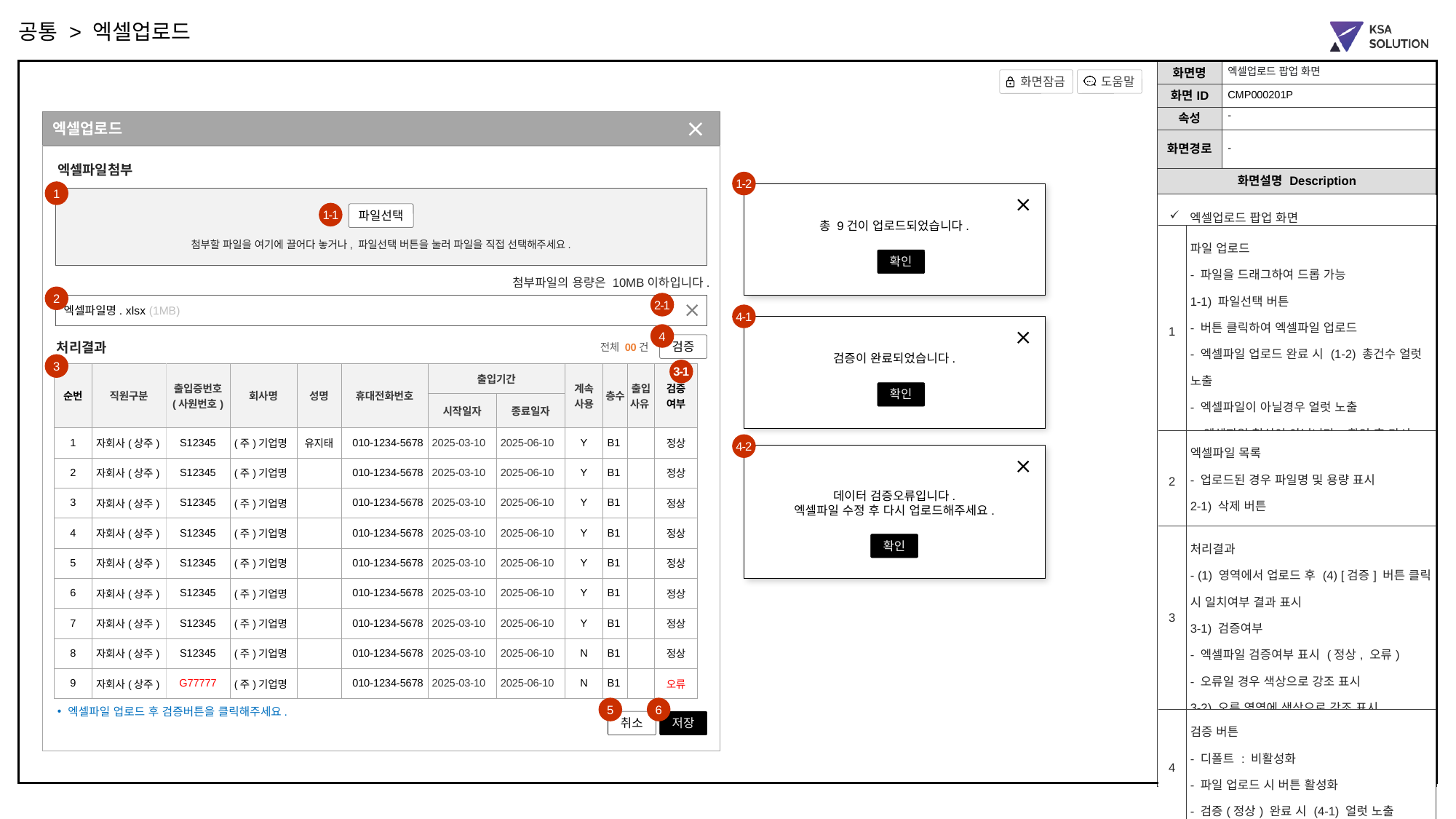

공통 > 엑셀업로드
엑셀업로드 팝업 화면
CMP000201P
-
엑셀업로드

-

엑셀파일첨부
1-2
1
총 9건이 업로드되었습니다.

| 엑셀업로드 팝업 화면 | 직원정보관리 슈퍼관리자(SM) 전용 직원정보 조회, 수정 및 신규 등록 가능 화면 진입 시 ‘근무여부’ 항목은 ‘근무‘ 필터 걸린 상태로 직원내역 목록을 Show |
| --- | --- |
| 1 | 파일 업로드 - 파일을 드래그하여 드롭 가능 1-1) 파일선택 버튼 - 버튼 클릭하여 엑셀파일 업로드 - 엑셀파일 업로드 완료 시 (1-2) 총건수 얼럿 노출 - 엑셀파일이 아닐경우 얼럿 노출 > 엑셀파일 형식이 아닙니다. 확인 후 다시 업로드해주세요. (확인) |
| 2 | 엑셀파일 목록 - 업로드된 경우 파일명 및 용량 표시 2-1) 삭제 버튼 - 버튼 클릭 시 해당 엑셀파일 삭제 |
| 3 | 처리결과 - (1) 영역에서 업로드 후 (4) [검증] 버튼 클릭 시 일치여부 결과 표시 3-1) 검증여부 - 엑셀파일 검증여부 표시 (정상, 오류) - 오류일 경우 색상으로 강조 표시 3-2) 오류 영역에 색상으로 강조 표시 - 데이터 값 없을 경우 오류 미표시 |
| 4 | 검증 버튼 - 디폴트 : 비활성화 - 파일 업로드 시 버튼 활성화 - 검증(정상) 완료 시 (4-1) 얼럿 노출 - 오류발생 시 (4-2) 얼럿 노출 |
| 5 | 취소 버튼 - 버튼 클릭 시 엑셀업로드 팝업 화면 닫힘 |
| 6 | 저장 버튼 - 버튼 클릭 시 얼럿 노출 > 저장하시겠습니까 ?(취소/확인) 저장되었습니다.(확인) - 검증버튼 미클릭 시 얼럿 노출 > 검증버튼을 클릭해주세요. |
1-1
파일선택
첨부할 파일을 여기에 끌어다 놓거나, 파일선택 버튼을 눌러 파일을 직접 선택해주세요.
확인
첨부파일의 용량은 10MB이하입니다.
2
2-1
엑셀파일명. xlsx (1MB)

4-1
검증이 완료되었습니다.

4
검증
전체 00건
처리결과
3
3-1
| 순번 | 직원구분 | 출입증번호 (사원번호) | 회사명 | 성명 | 휴대전화번호 | 출입기간 |  | 계속 사용 | 층수 | 출입 사유 | 검증 여부 |
| --- | --- | --- | --- | --- | --- | --- | --- | --- | --- | --- | --- |
|  |  |  |  |  |  | 시작일자 | 종료일자 |  |  |  |  |
| 1 | 자회사(상주) | S12345 | (주)기업명 | 유지태 | 010-1234-5678 | 2025-03-10 | 2025-06-10 | Y | B1 |  | 정상 |
| 2 | 자회사(상주) | S12345 | (주)기업명 |  | 010-1234-5678 | 2025-03-10 | 2025-06-10 | Y | B1 |  | 정상 |
| 3 | 자회사(상주) | S12345 | (주)기업명 |  | 010-1234-5678 | 2025-03-10 | 2025-06-10 | Y | B1 |  | 정상 |
| 4 | 자회사(상주) | S12345 | (주)기업명 |  | 010-1234-5678 | 2025-03-10 | 2025-06-10 | Y | B1 |  | 정상 |
| 5 | 자회사(상주) | S12345 | (주)기업명 |  | 010-1234-5678 | 2025-03-10 | 2025-06-10 | Y | B1 |  | 정상 |
| 6 | 자회사(상주) | S12345 | (주)기업명 |  | 010-1234-5678 | 2025-03-10 | 2025-06-10 | Y | B1 |  | 정상 |
| 7 | 자회사(상주) | S12345 | (주)기업명 |  | 010-1234-5678 | 2025-03-10 | 2025-06-10 | Y | B1 |  | 정상 |
| 8 | 자회사(상주) | S12345 | (주)기업명 |  | 010-1234-5678 | 2025-03-10 | 2025-06-10 | N | B1 |  | 정상 |
| 9 | 자회사(상주) | G77777 | (주)기업명 |  | 010-1234-5678 | 2025-03-10 | 2025-06-10 | N | B1 |  | 오류 |
확인
4-2
데이터 검증오류입니다.
엑셀파일 수정 후 다시 업로드해주세요.

확인
5
6
엑셀파일 업로드 후 검증버튼을 클릭해주세요.
취소
저장